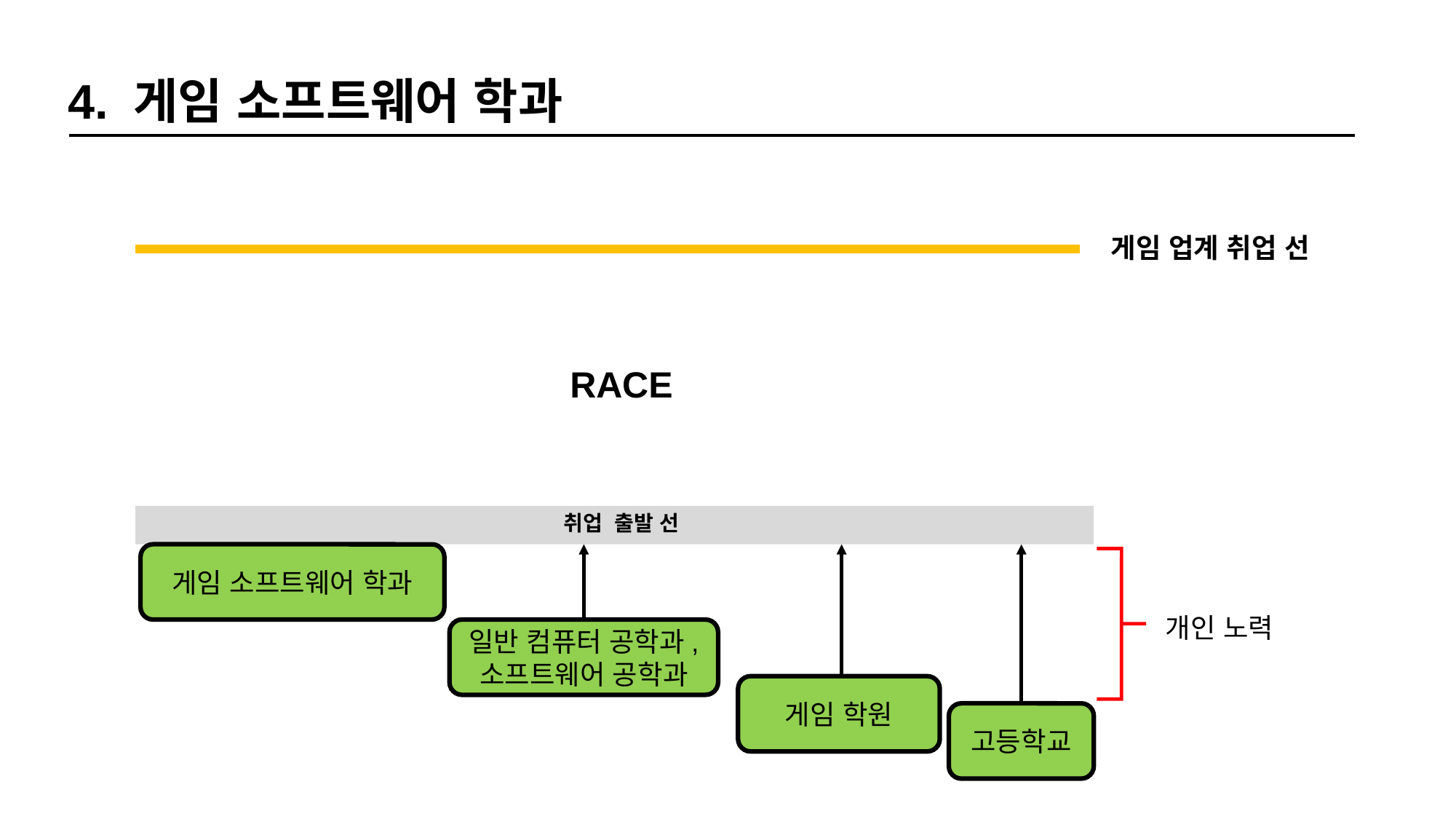

4. 게임 소프트웨어 학과
게임 업계 취업 선
RACE
취업  출발 선

게임 소프트웨어 학과

개인 노력
일반 컴퓨터 공학과,
소프트웨어 공학과
게임 학원
고등학교